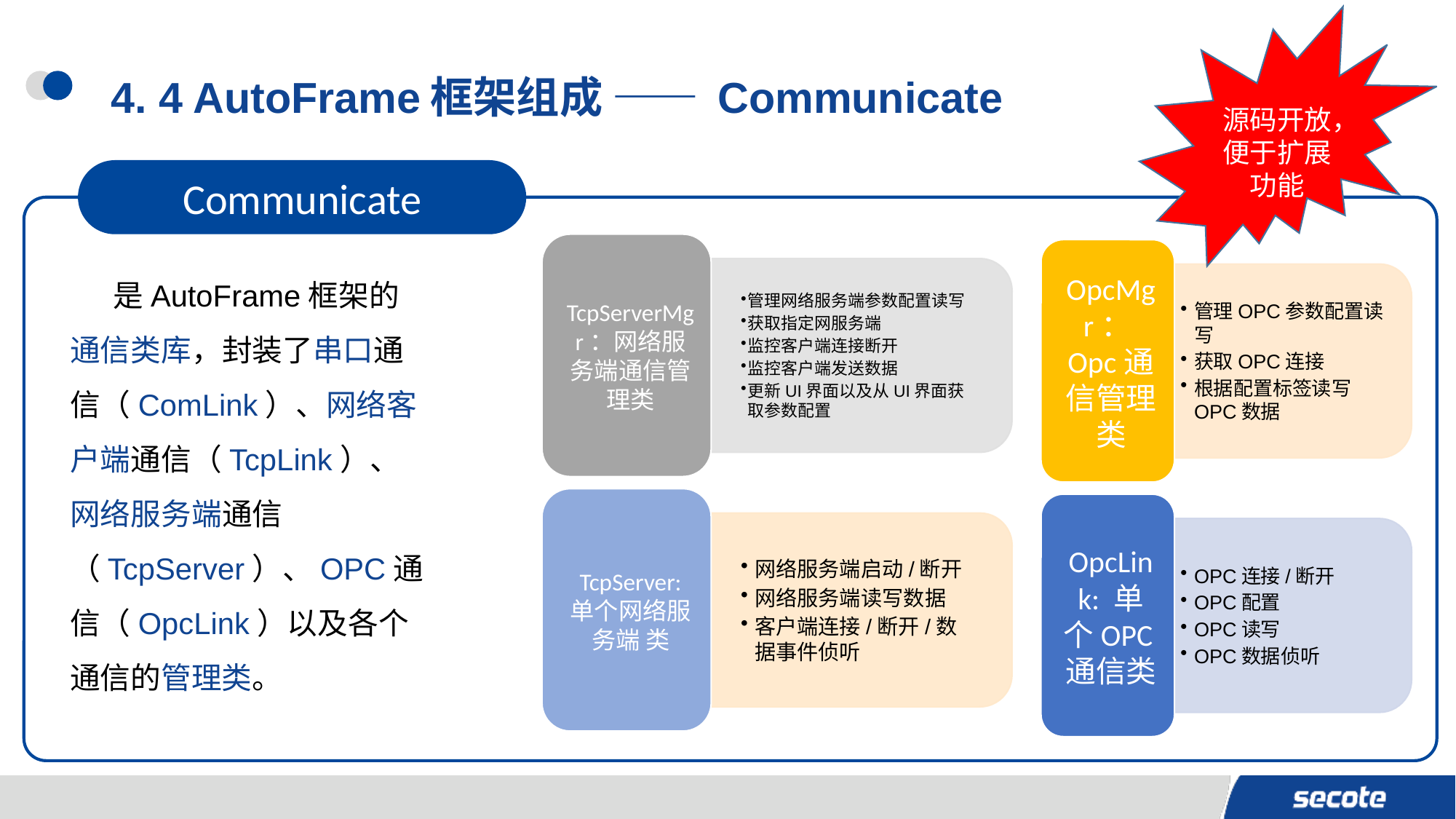

源码开放，便于扩展功能
# 4. 4 AutoFrame框架组成 —— Communicate

Communicate

管理网络服务端参数配置读写
获取指定网服务端
监控客户端连接断开
监控客户端发送数据
更新UI界面以及从UI界面获取参数配置
TcpServerMgr：网络服务端通信管理类
网络服务端启动/断开
网络服务端读写数据
客户端连接/断开/数据事件侦听
TcpServer: 单个网络服务端 类
管理OPC参数配置读写
获取OPC连接
根据配置标签读写OPC数据
OpcMgr：Opc通信管理类
OPC连接/断开
OPC配置
OPC读写
OPC数据侦听
OpcLink: 单个OPC通信类
是AutoFrame框架的通信类库，封装了串口通信（ComLink）、网络客户端通信（TcpLink）、网络服务端通信（TcpServer）、OPC通信（OpcLink）以及各个通信的管理类。